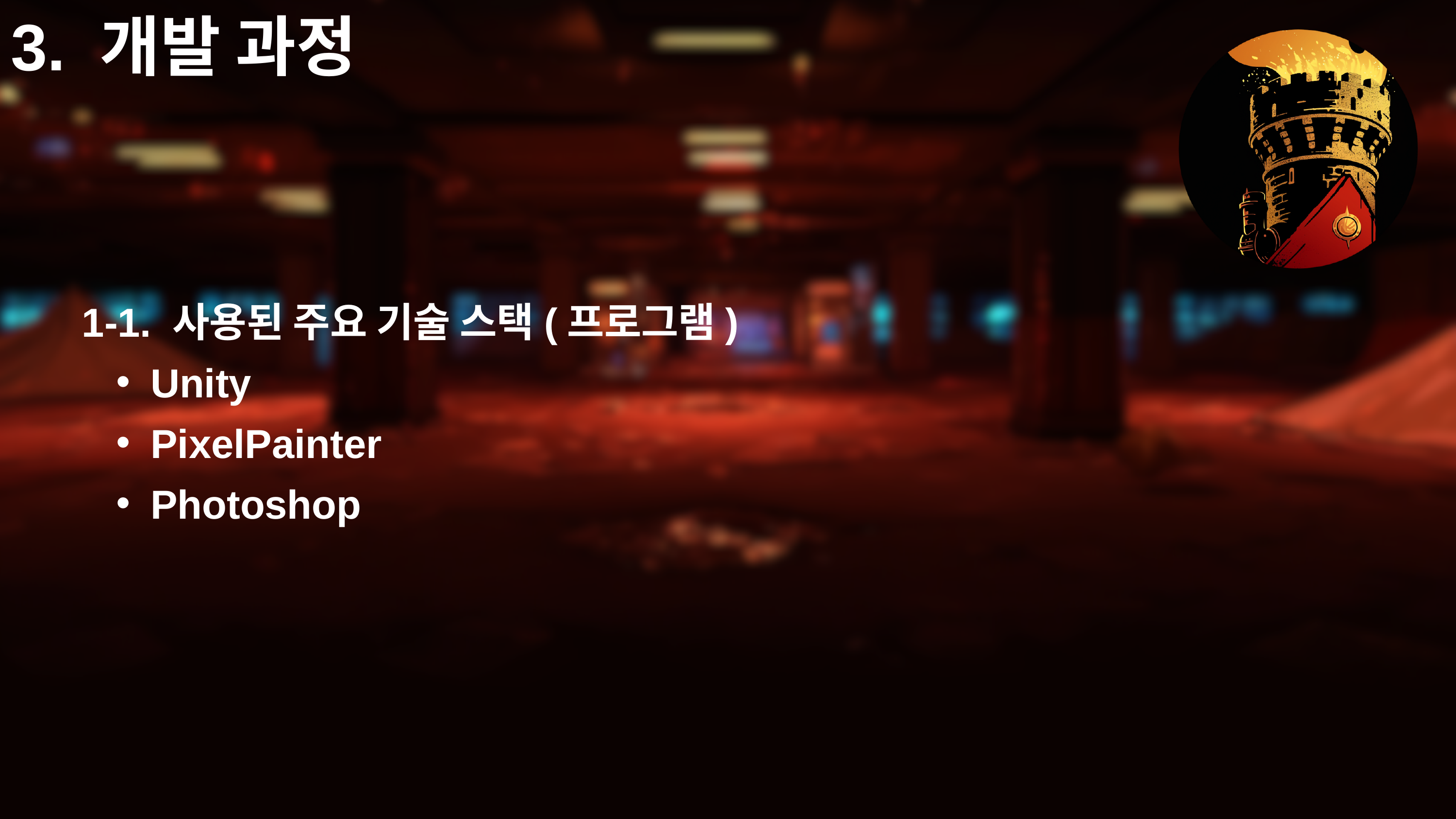

3. 개발 과정
1-1. 사용된 주요 기술 스택(프로그램)
Unity
PixelPainter
Photoshop